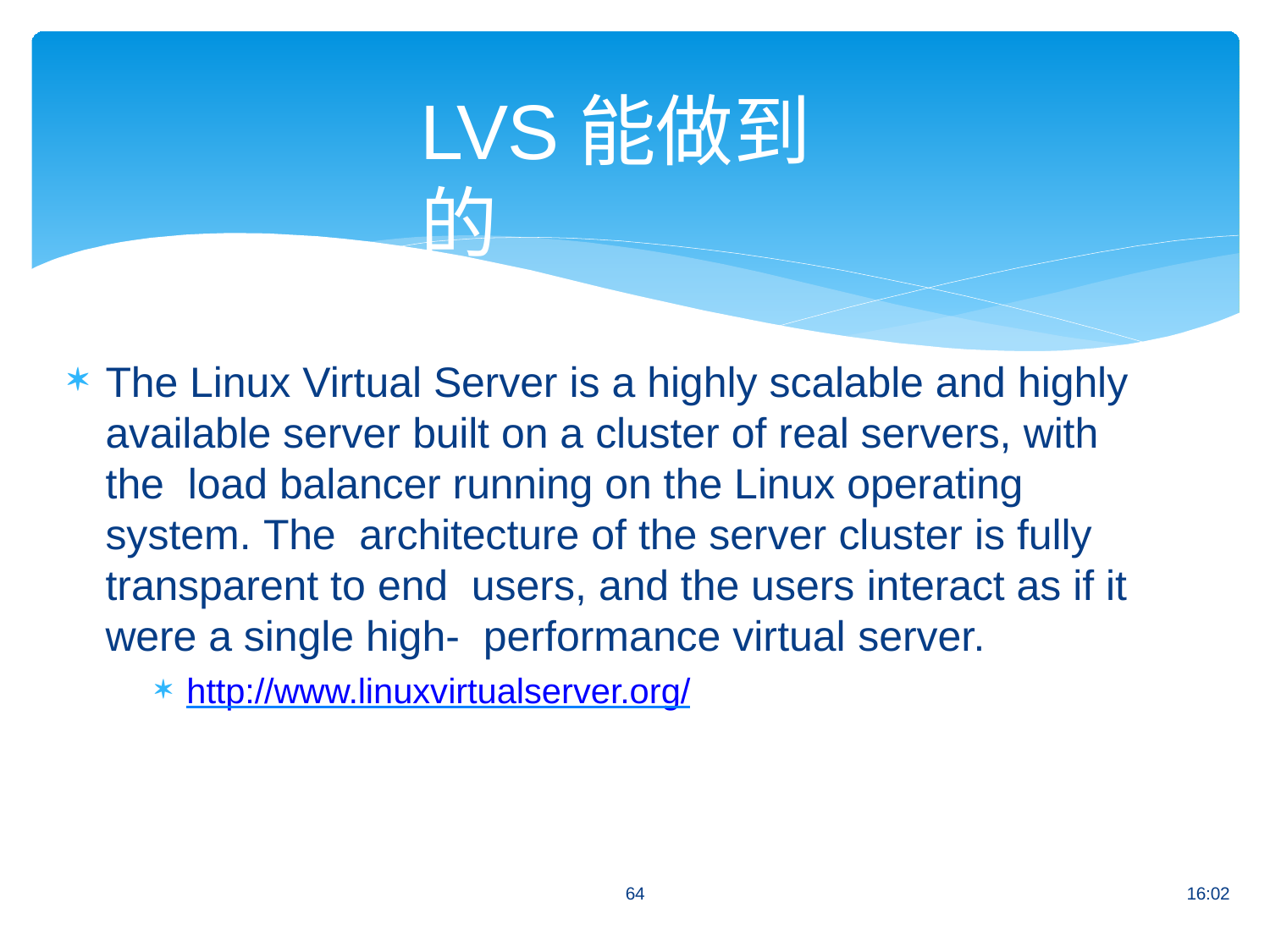

# LVS能做到的

The Linux Virtual Server is a highly scalable and highly  available server built on a cluster of real servers, with the  load balancer running on the Linux operating system. The  architecture of the server cluster is fully transparent to end  users, and the users interact as if it were a single high-  performance virtual server.
http://www.linuxvirtualserver.org/
64
16:02